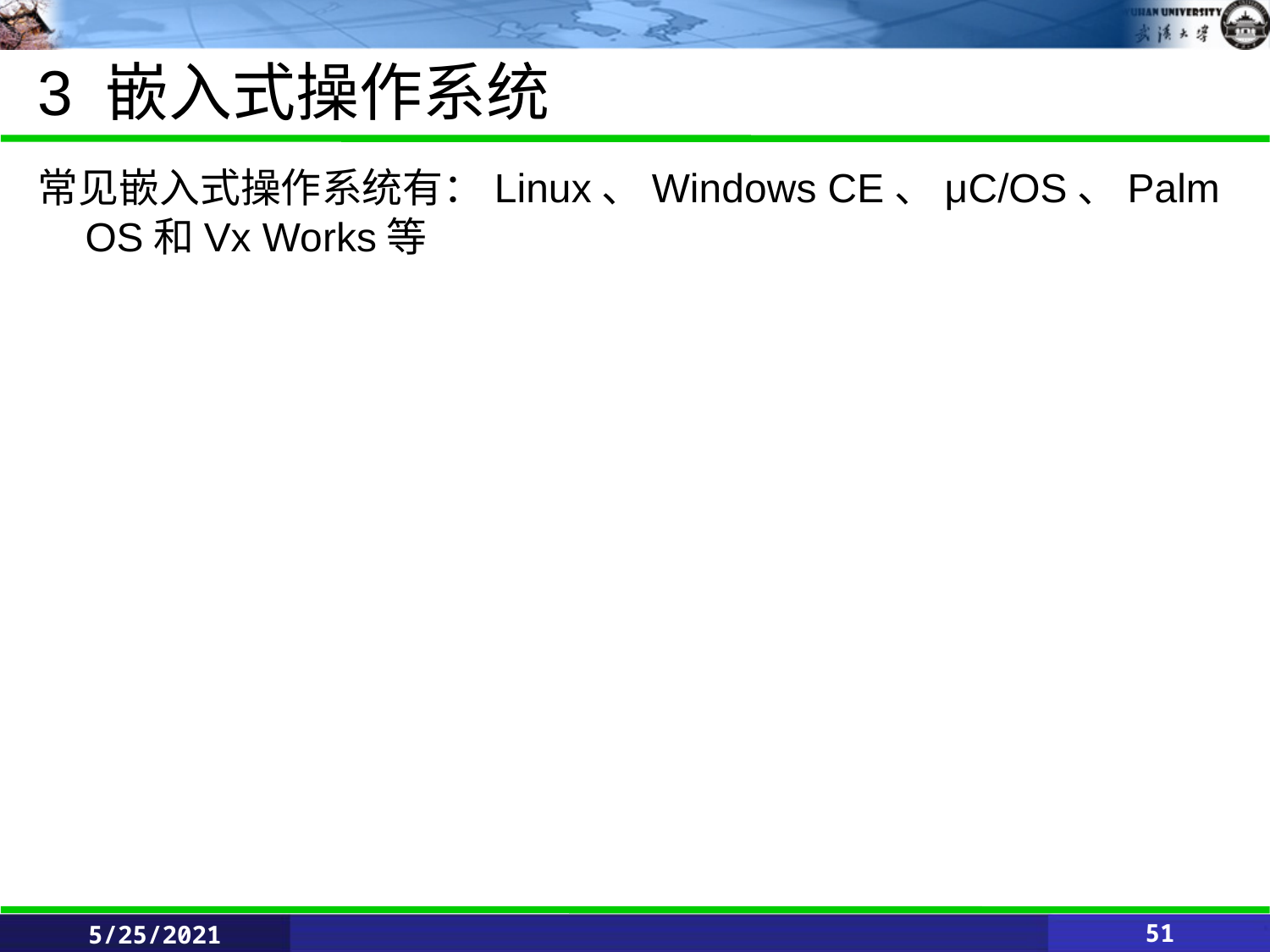

# 3 嵌入式操作系统
常见嵌入式操作系统有：Linux、Windows CE、μC/OS、Palm OS和Vx Works等

5/25/2021

51